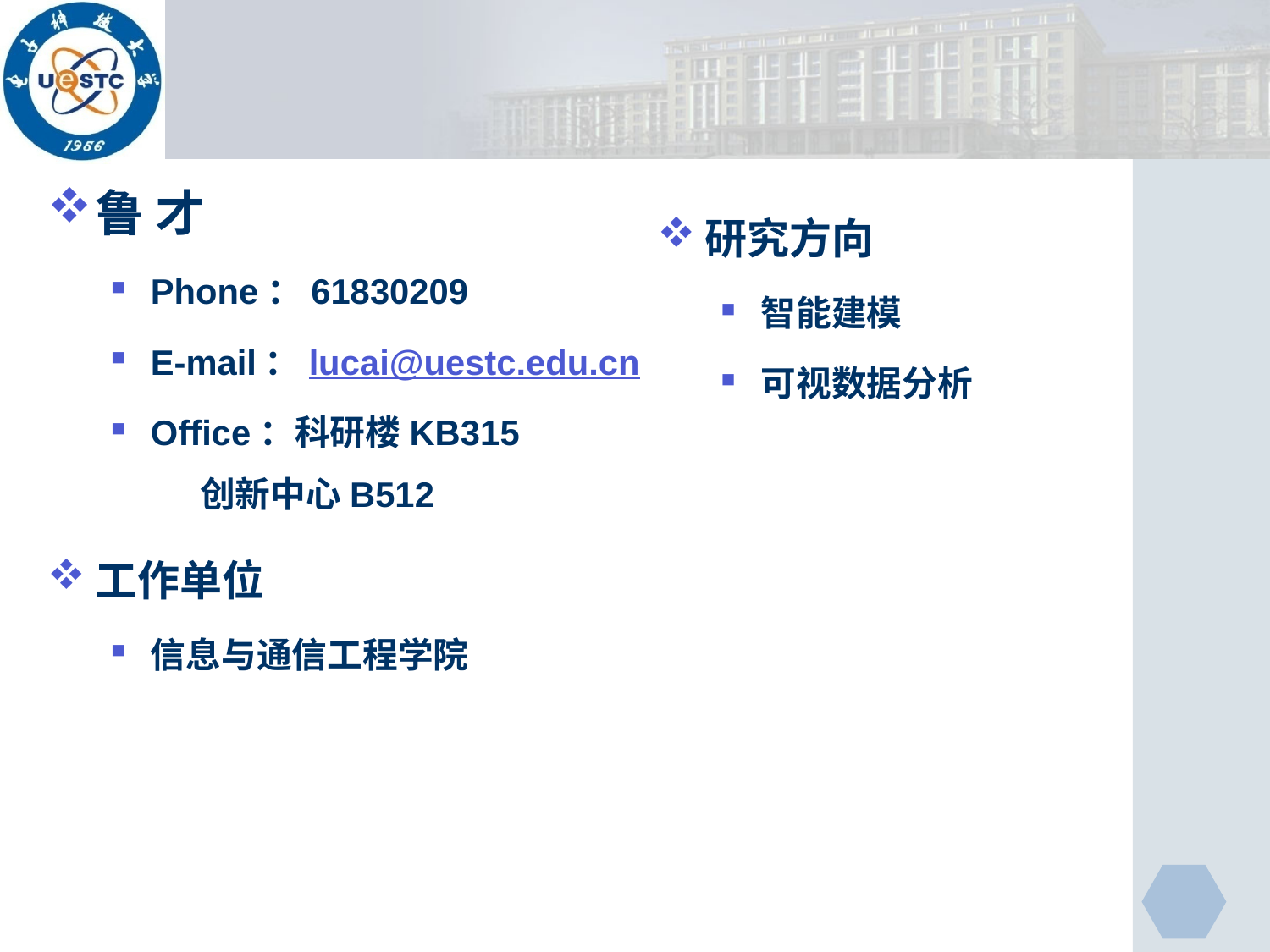

鲁 才
Phone：61830209
E-mail：lucai@uestc.edu.cn
Office：科研楼KB315
          创新中心B512
工作单位
信息与通信工程学院
研究方向
智能建模
可视数据分析